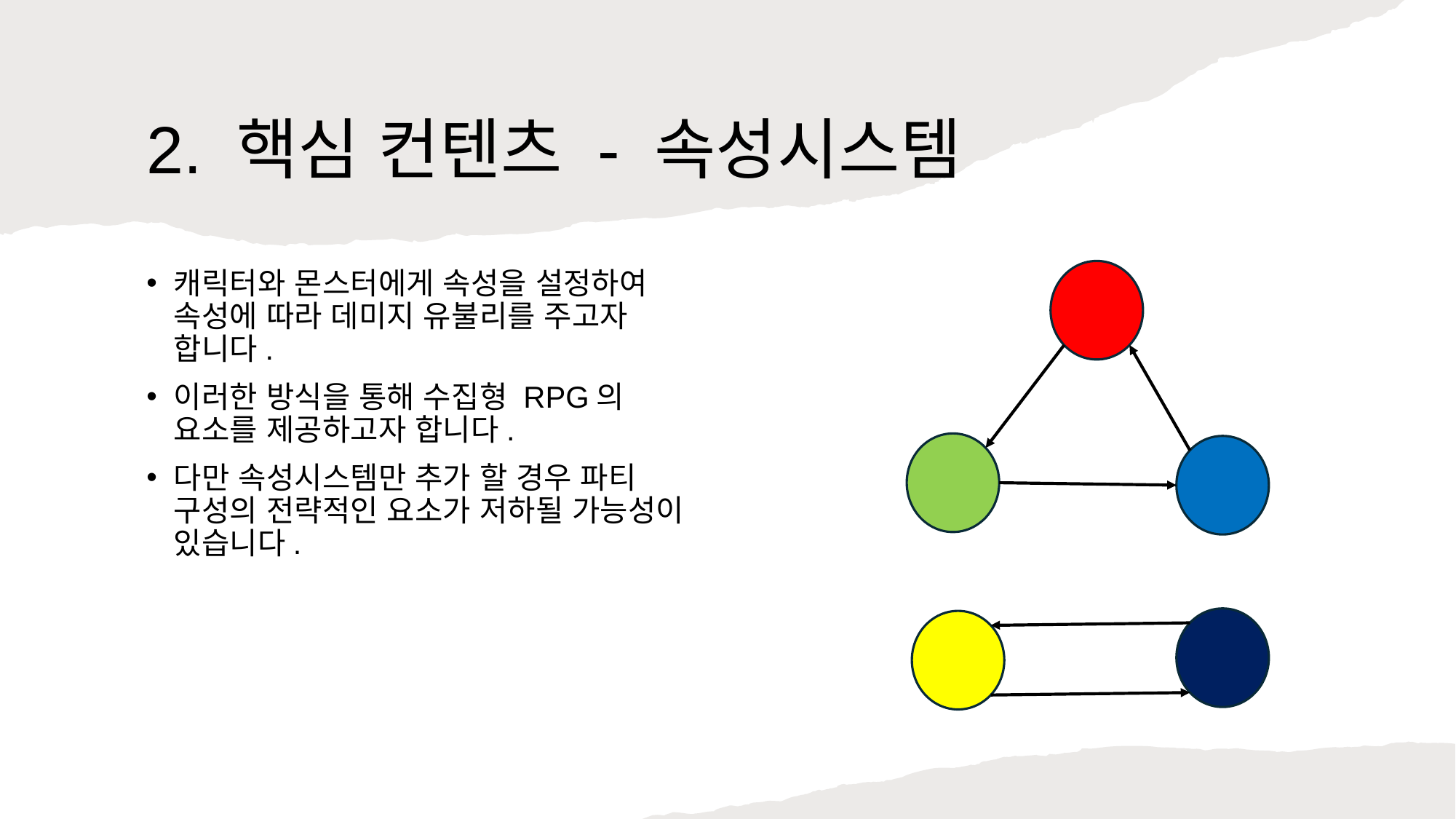

# 2. 핵심 컨텐츠 - 속성시스템

캐릭터와 몬스터에게 속성을 설정하여 속성에 따라 데미지 유불리를 주고자 합니다.
이러한 방식을 통해 수집형 RPG의 요소를 제공하고자 합니다.
다만 속성시스템만 추가 할 경우 파티 구성의 전략적인 요소가 저하될 가능성이 있습니다.